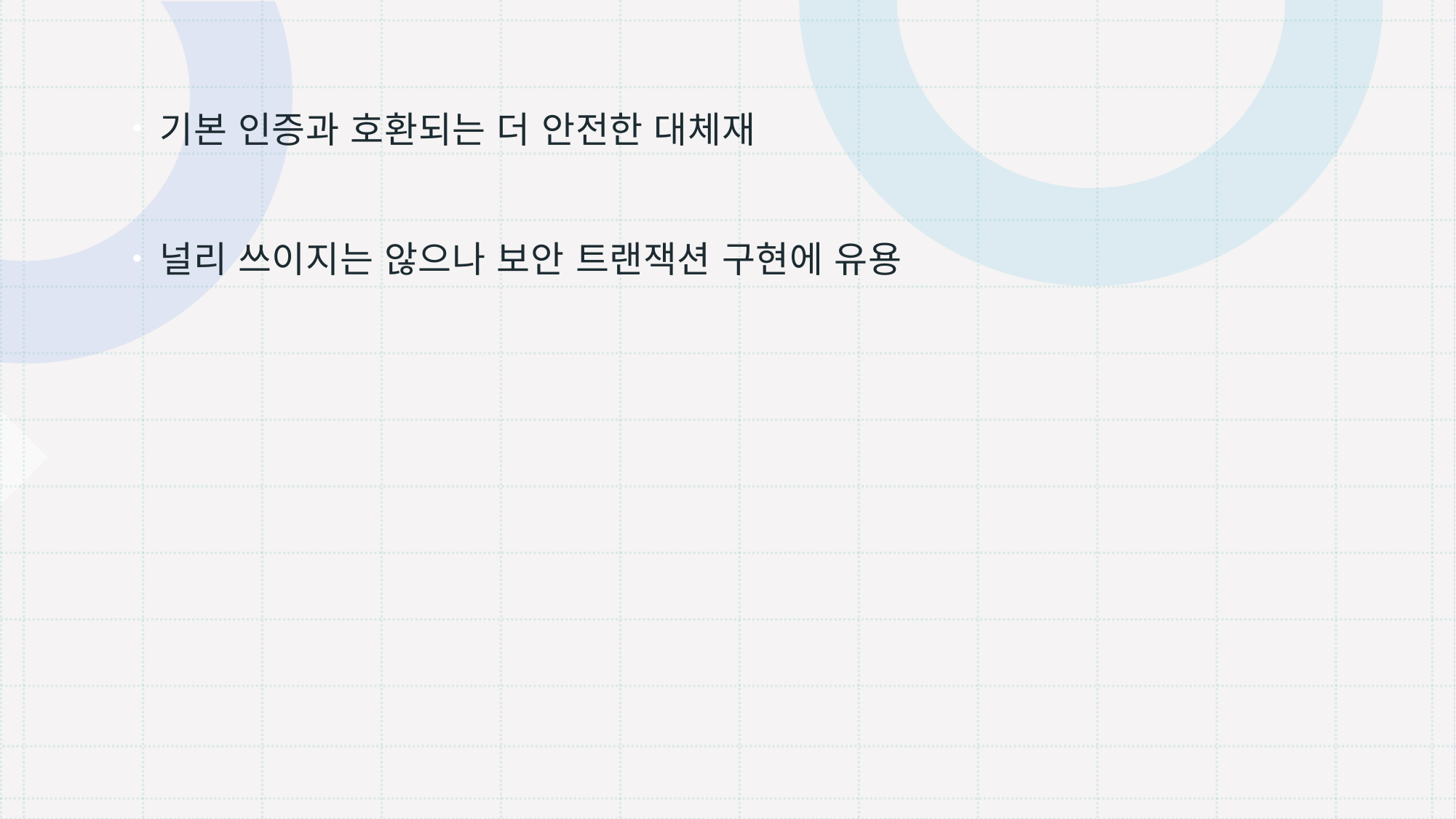

기본 인증과 호환되는 더 안전한 대체재

널리 쓰이지는 않으나 보안 트랜잭션 구현에 유용